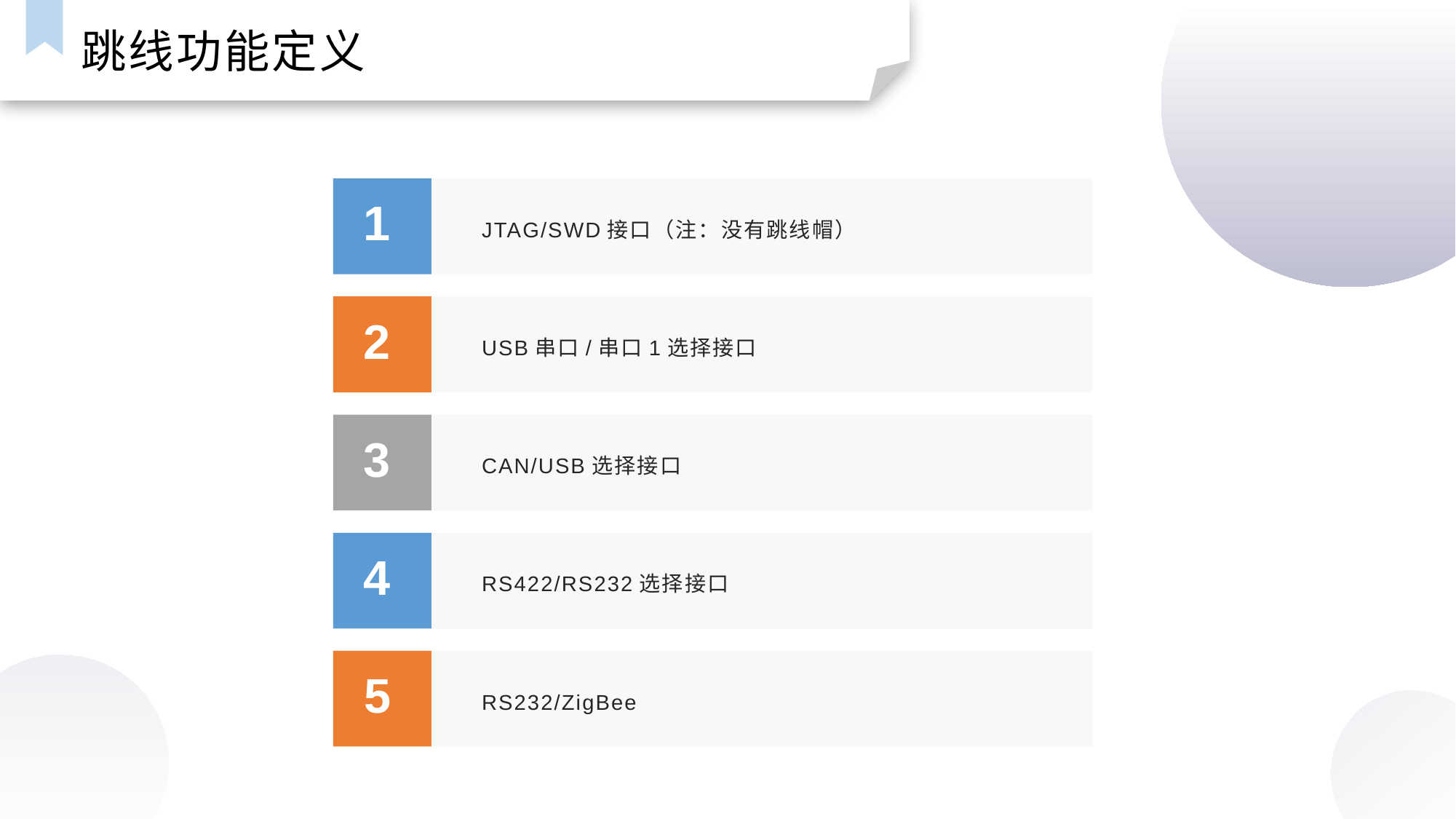

跳线功能定义

1
JTAG/SWD接口（注：没有跳线帽）

2
USB串口/串口1选择接口

3
CAN/USB选择接口

4
RS422/RS232选择接口

5
RS232/ZigBee